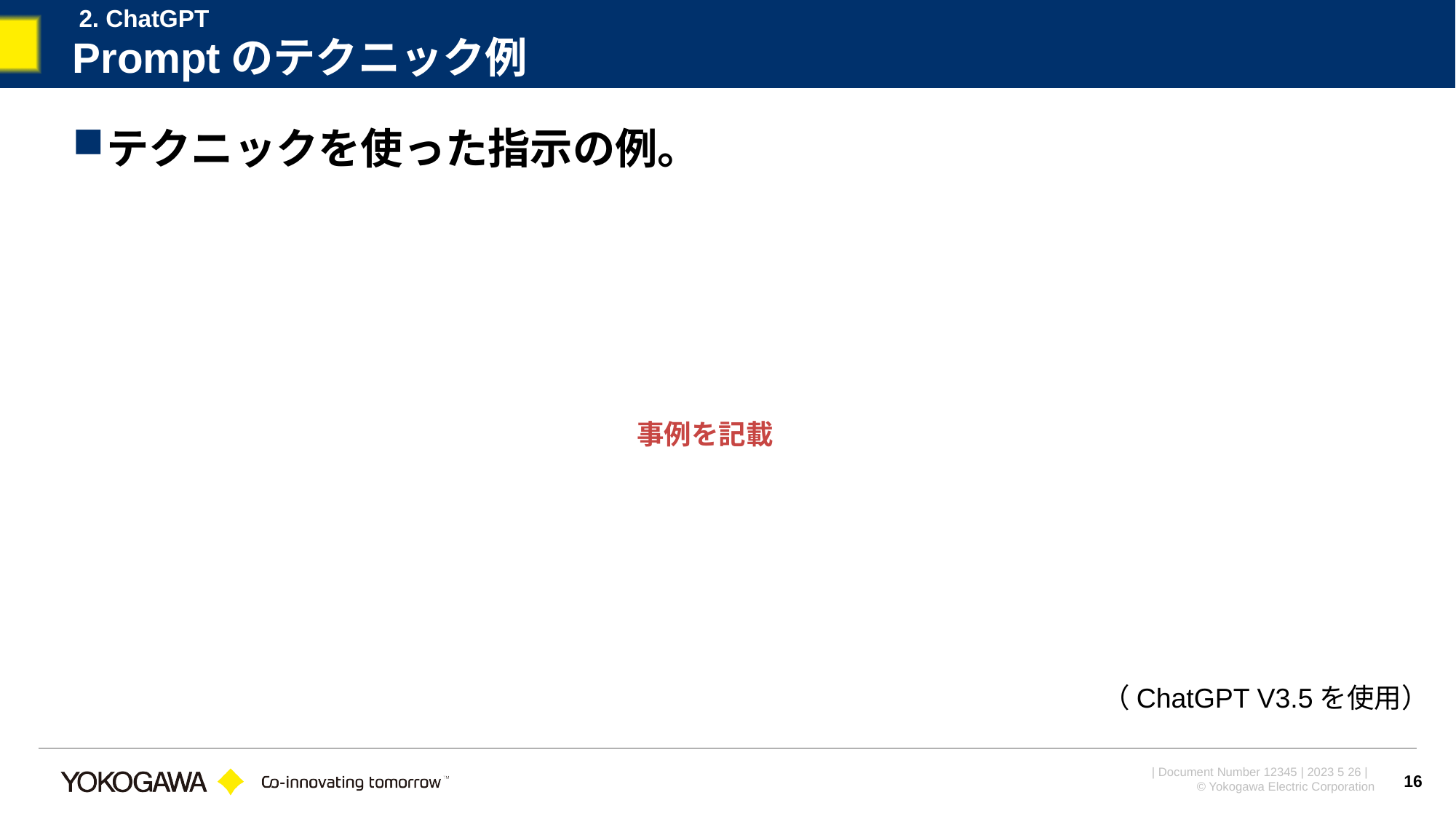

2. ChatGPT
# Promptのテクニック例
テクニックを使った指示の例。
事例を記載
（ChatGPT V3.5を使用）
16